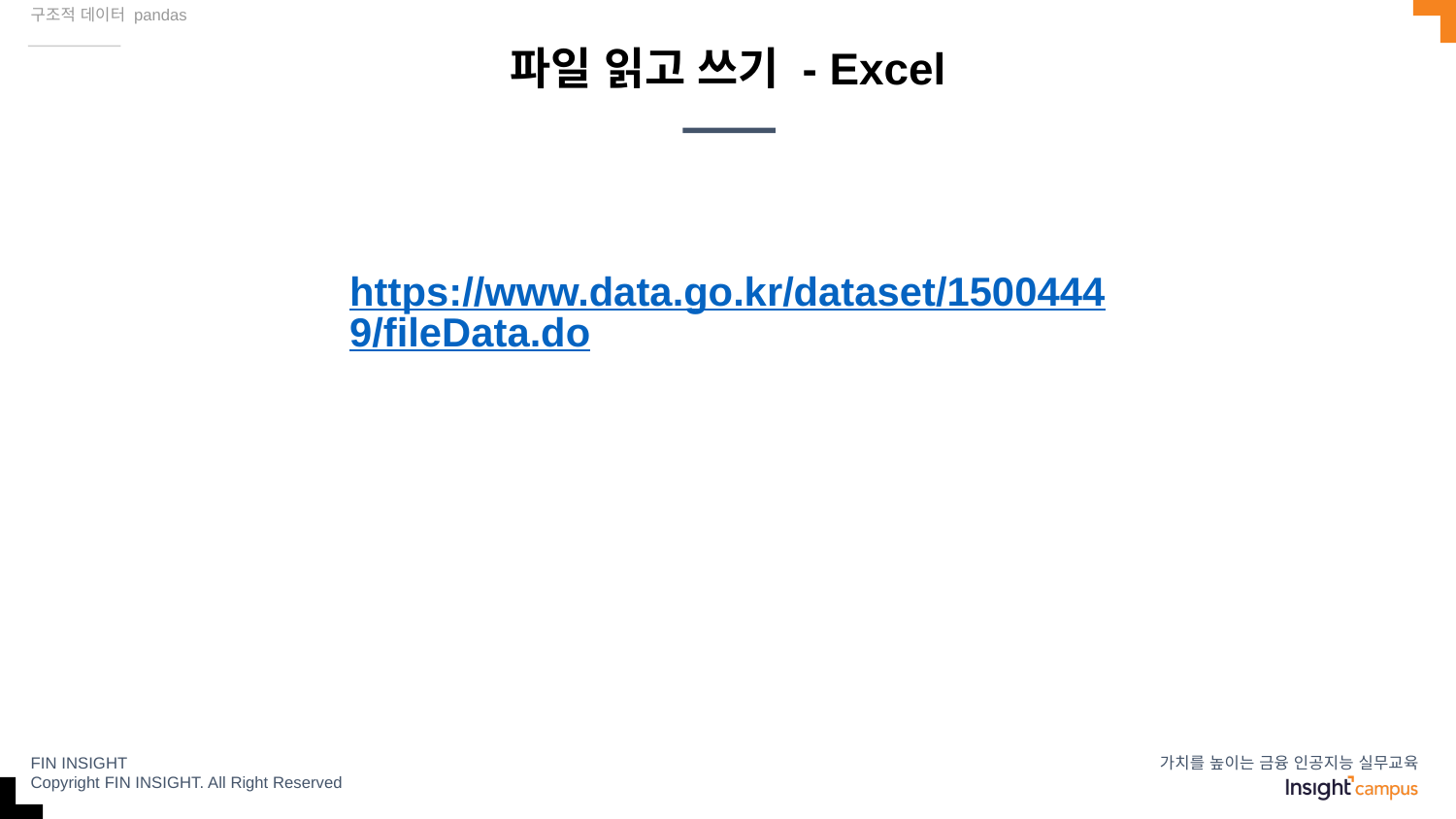

구조적 데이터 pandas
# 파일 읽고 쓰기 - Excel
https://www.data.go.kr/dataset/15004449/fileData.do